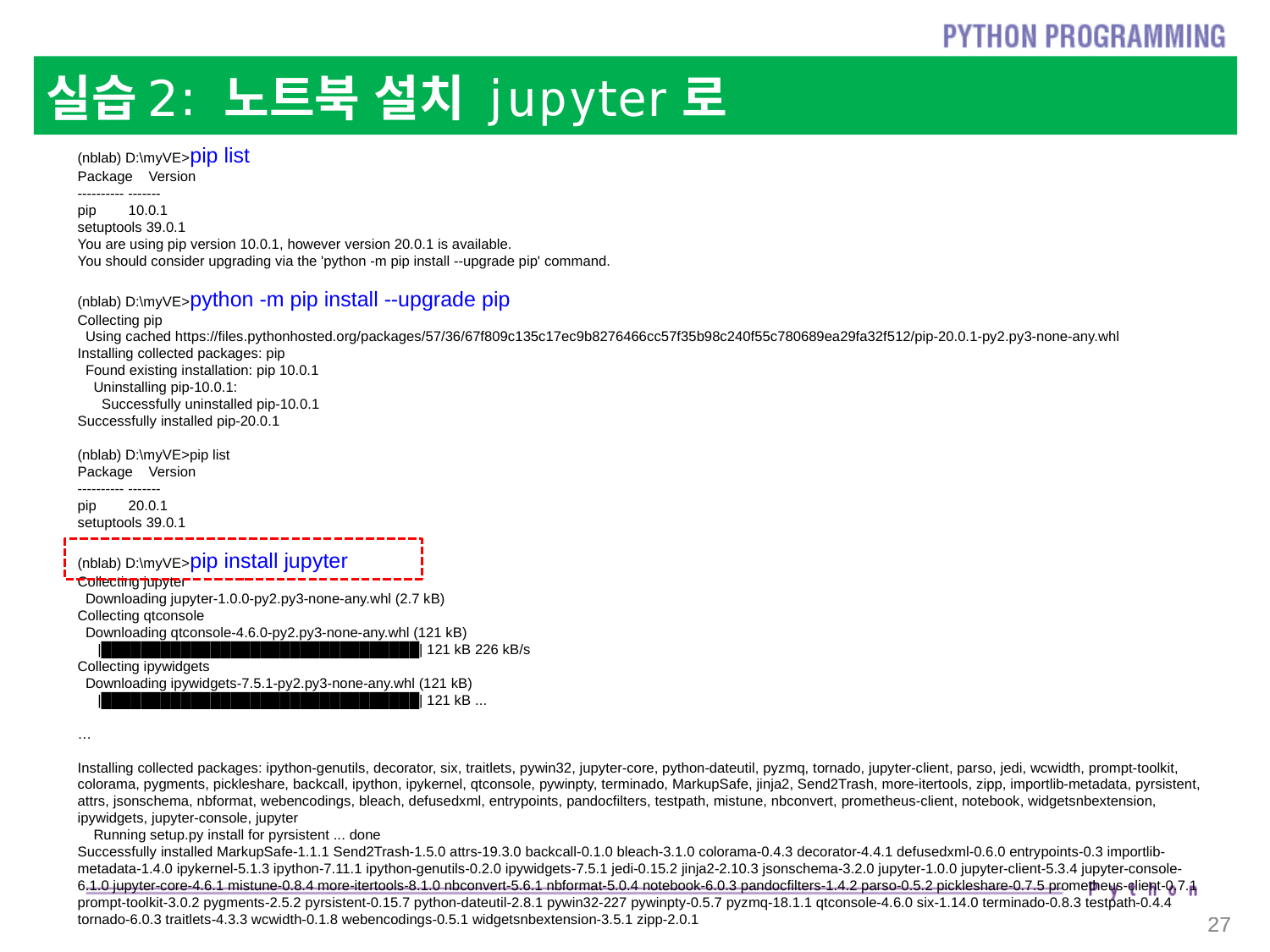

# 실습2: 노트북 설치 jupyter로

(nblab) D:\myVE>pip list
Package    Version
---------- -------
pip        10.0.1
setuptools 39.0.1
You are using pip version 10.0.1, however version 20.0.1 is available.
You should consider upgrading via the 'python -m pip install --upgrade pip' command.

(nblab) D:\myVE>python -m pip install --upgrade pip
Collecting pip
  Using cached https://files.pythonhosted.org/packages/57/36/67f809c135c17ec9b8276466cc57f35b98c240f55c780689ea29fa32f512/pip-20.0.1-py2.py3-none-any.whl
Installing collected packages: pip
  Found existing installation: pip 10.0.1
    Uninstalling pip-10.0.1:
      Successfully uninstalled pip-10.0.1
Successfully installed pip-20.0.1

(nblab) D:\myVE>pip list
Package    Version
---------- -------
pip        20.0.1
setuptools 39.0.1

(nblab) D:\myVE>pip install jupyter
Collecting jupyter
  Downloading jupyter-1.0.0-py2.py3-none-any.whl (2.7 kB)
Collecting qtconsole
  Downloading qtconsole-4.6.0-py2.py3-none-any.whl (121 kB)
     |████████████████████████████████| 121 kB 226 kB/s
Collecting ipywidgets
  Downloading ipywidgets-7.5.1-py2.py3-none-any.whl (121 kB)
     |████████████████████████████████| 121 kB ...

…

Installing collected packages: ipython-genutils, decorator, six, traitlets, pywin32, jupyter-core, python-dateutil, pyzmq, tornado, jupyter-client, parso, jedi, wcwidth, prompt-toolkit, colorama, pygments, pickleshare, backcall, ipython, ipykernel, qtconsole, pywinpty, terminado, MarkupSafe, jinja2, Send2Trash, more-itertools, zipp, importlib-metadata, pyrsistent, attrs, jsonschema, nbformat, webencodings, bleach, defusedxml, entrypoints, pandocfilters, testpath, mistune, nbconvert, prometheus-client, notebook, widgetsnbextension, ipywidgets, jupyter-console, jupyter
    Running setup.py install for pyrsistent ... done
Successfully installed MarkupSafe-1.1.1 Send2Trash-1.5.0 attrs-19.3.0 backcall-0.1.0 bleach-3.1.0 colorama-0.4.3 decorator-4.4.1 defusedxml-0.6.0 entrypoints-0.3 importlib-metadata-1.4.0 ipykernel-5.1.3 ipython-7.11.1 ipython-genutils-0.2.0 ipywidgets-7.5.1 jedi-0.15.2 jinja2-2.10.3 jsonschema-3.2.0 jupyter-1.0.0 jupyter-client-5.3.4 jupyter-console-6.1.0 jupyter-core-4.6.1 mistune-0.8.4 more-itertools-8.1.0 nbconvert-5.6.1 nbformat-5.0.4 notebook-6.0.3 pandocfilters-1.4.2 parso-0.5.2 pickleshare-0.7.5 prometheus-client-0.7.1 prompt-toolkit-3.0.2 pygments-2.5.2 pyrsistent-0.15.7 python-dateutil-2.8.1 pywin32-227 pywinpty-0.5.7 pyzmq-18.1.1 qtconsole-4.6.0 six-1.14.0 terminado-0.8.3 testpath-0.4.4 tornado-6.0.3 traitlets-4.3.3 wcwidth-0.1.8 webencodings-0.5.1 widgetsnbextension-3.5.1 zipp-2.0.1

27